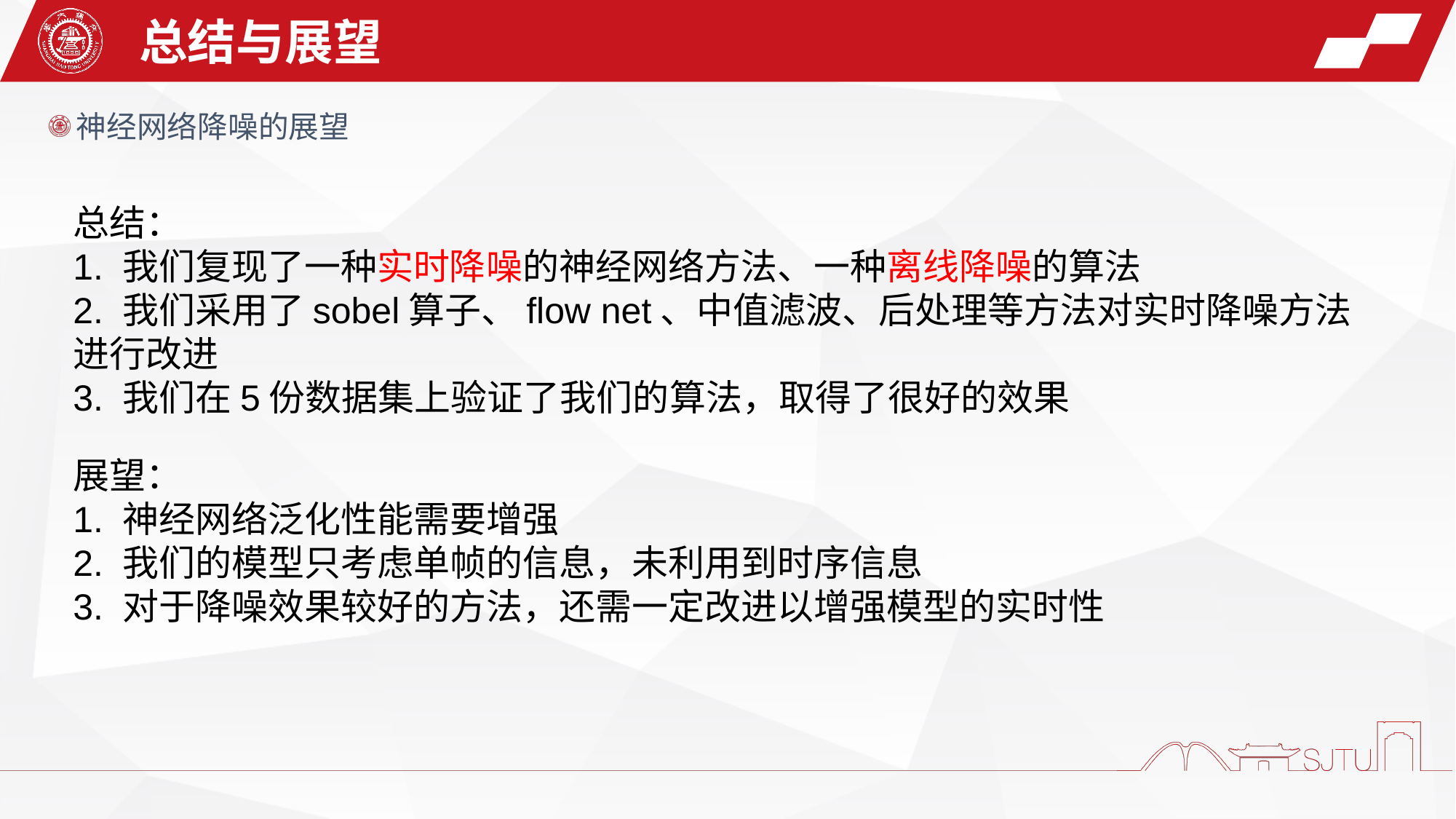

总结与展望
神经网络降噪的展望
总结：
1. 我们复现了一种实时降噪的神经网络方法、一种离线降噪的算法
2. 我们采用了sobel算子、flow net、中值滤波、后处理等方法对实时降噪方法进行改进
3. 我们在5份数据集上验证了我们的算法，取得了很好的效果
展望：
1. 神经网络泛化性能需要增强
2. 我们的模型只考虑单帧的信息，未利用到时序信息
3. 对于降噪效果较好的方法，还需一定改进以增强模型的实时性